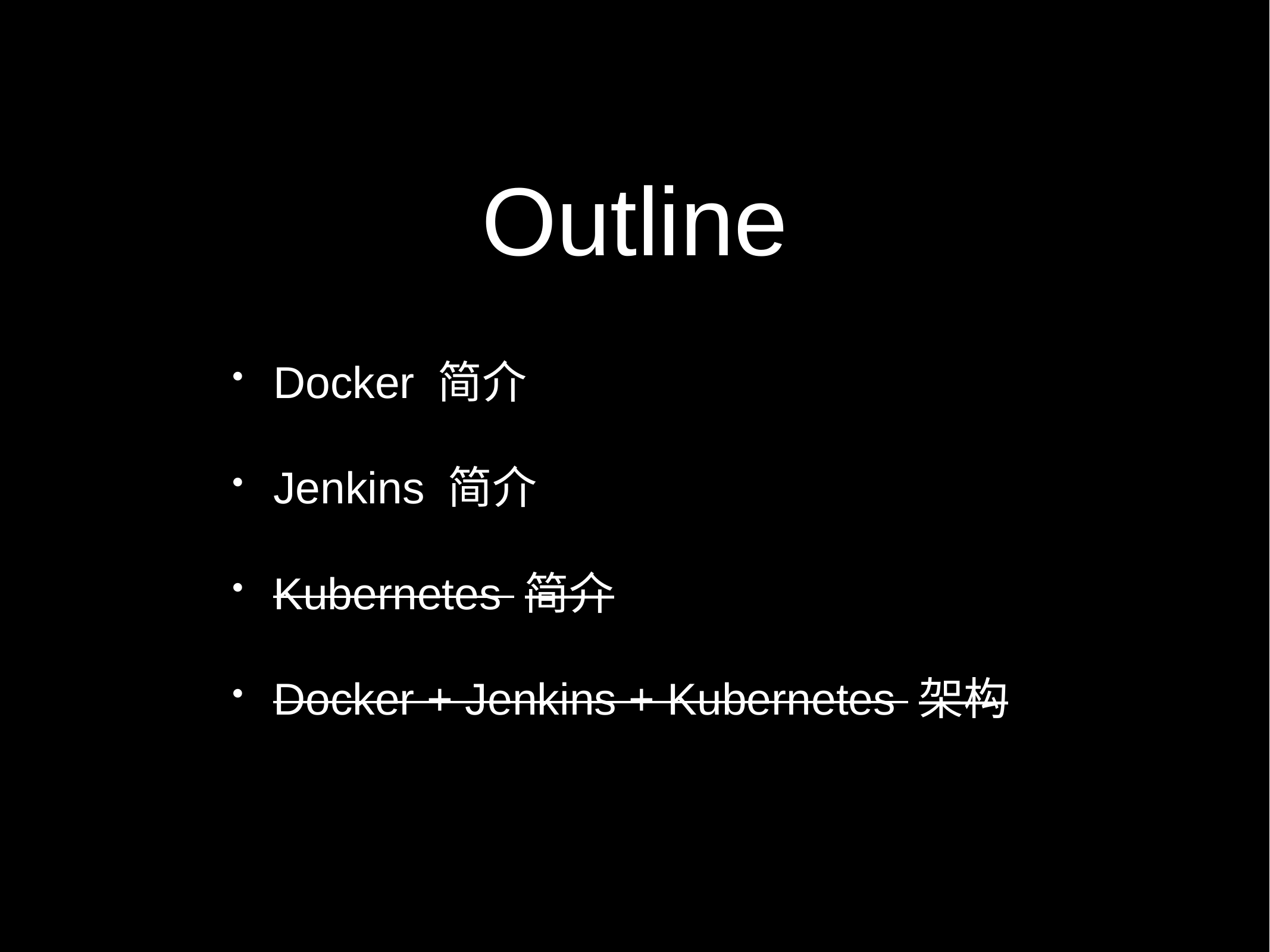

# Outline
Docker 简介
Jenkins 简介
Kubernetes 简介
Docker + Jenkins + Kubernetes 架构